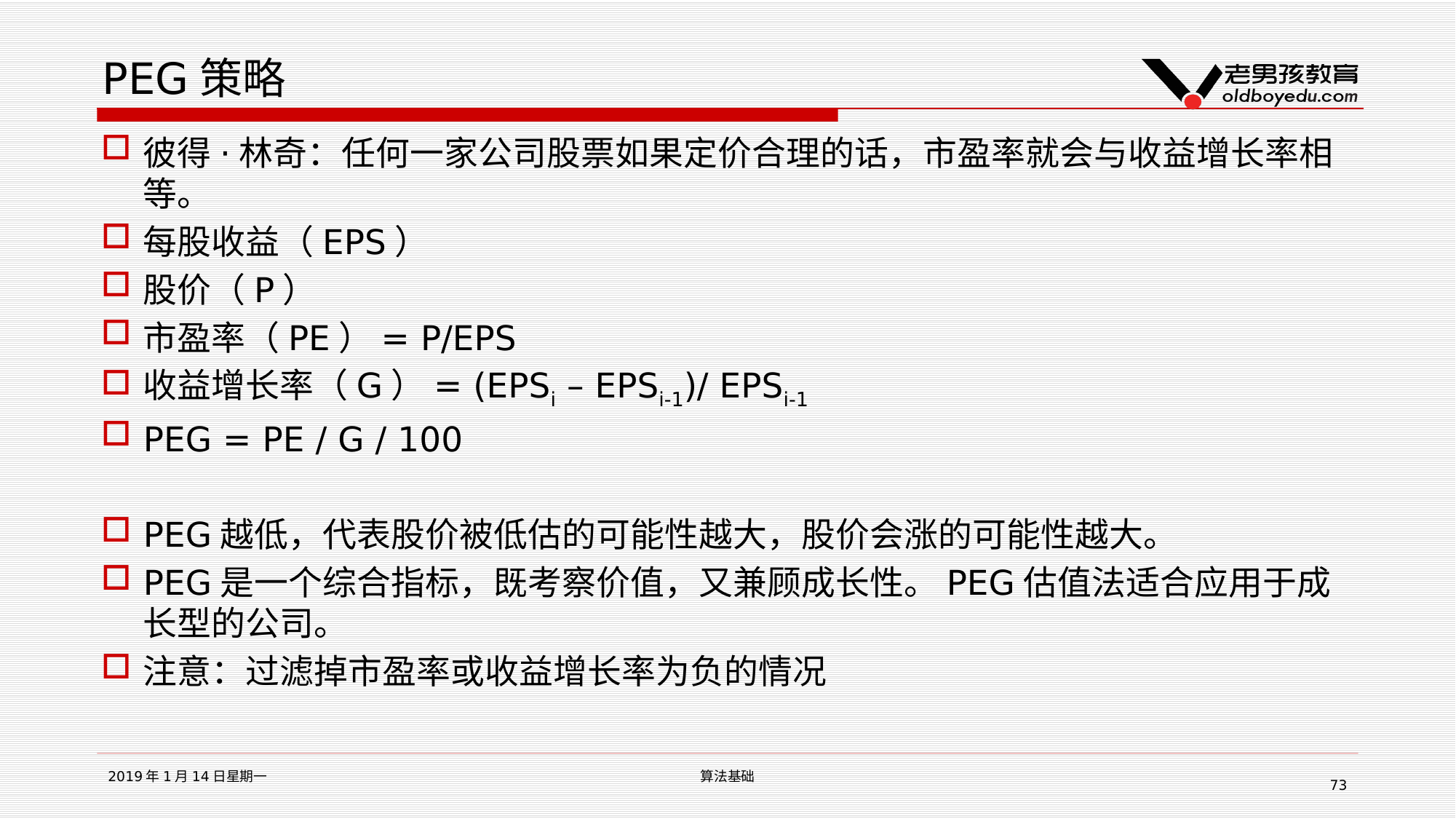

# PEG策略
彼得·林奇：任何一家公司股票如果定价合理的话，市盈率就会与收益增长率相等。
每股收益（EPS）
股价（P）
市盈率（PE）= P/EPS
收益增长率（G）= (EPSi – EPSi-1)/ EPSi-1
PEG = PE / G / 100

PEG越低，代表股价被低估的可能性越大，股价会涨的可能性越大。
PEG是一个综合指标，既考察价值，又兼顾成长性。PEG估值法适合应用于成长型的公司。
注意：过滤掉市盈率或收益增长率为负的情况
2019年1月14日星期一
算法基础
73